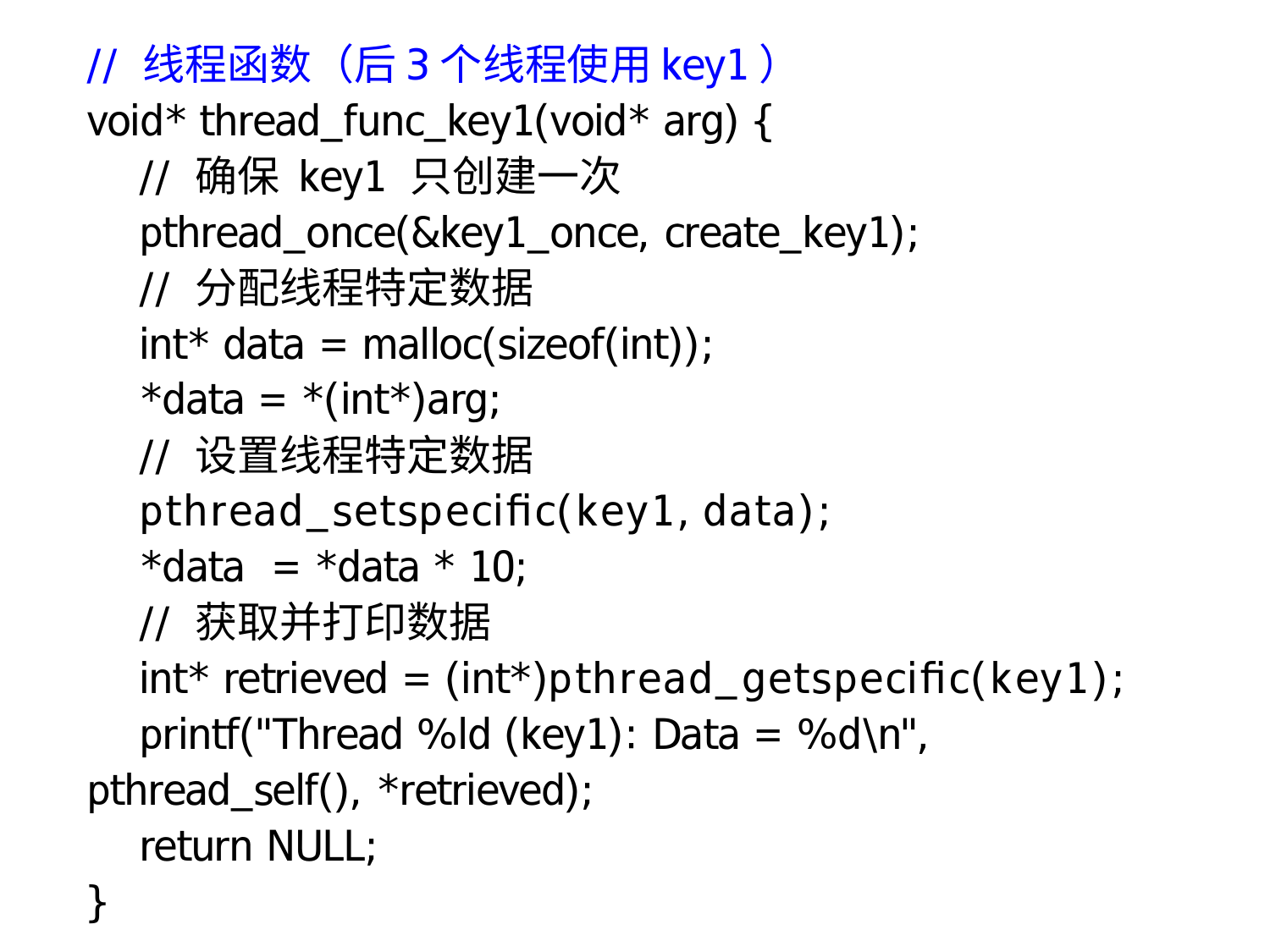

// 线程函数（后3个线程使用key1）
void* thread_func_key1(void* arg) {
    // 确保 key1 只创建一次
    pthread_once(&key1_once, create_key1);
    // 分配线程特定数据
    int* data = malloc(sizeof(int));
    *data = *(int*)arg;
    // 设置线程特定数据
    pthread_setspecific(key1, data);
    *data  = *data * 10;
    // 获取并打印数据
    int* retrieved = (int*)pthread_getspecific(key1);
    printf("Thread %ld (key1): Data = %d\n", pthread_self(), *retrieved);
    return NULL;
}